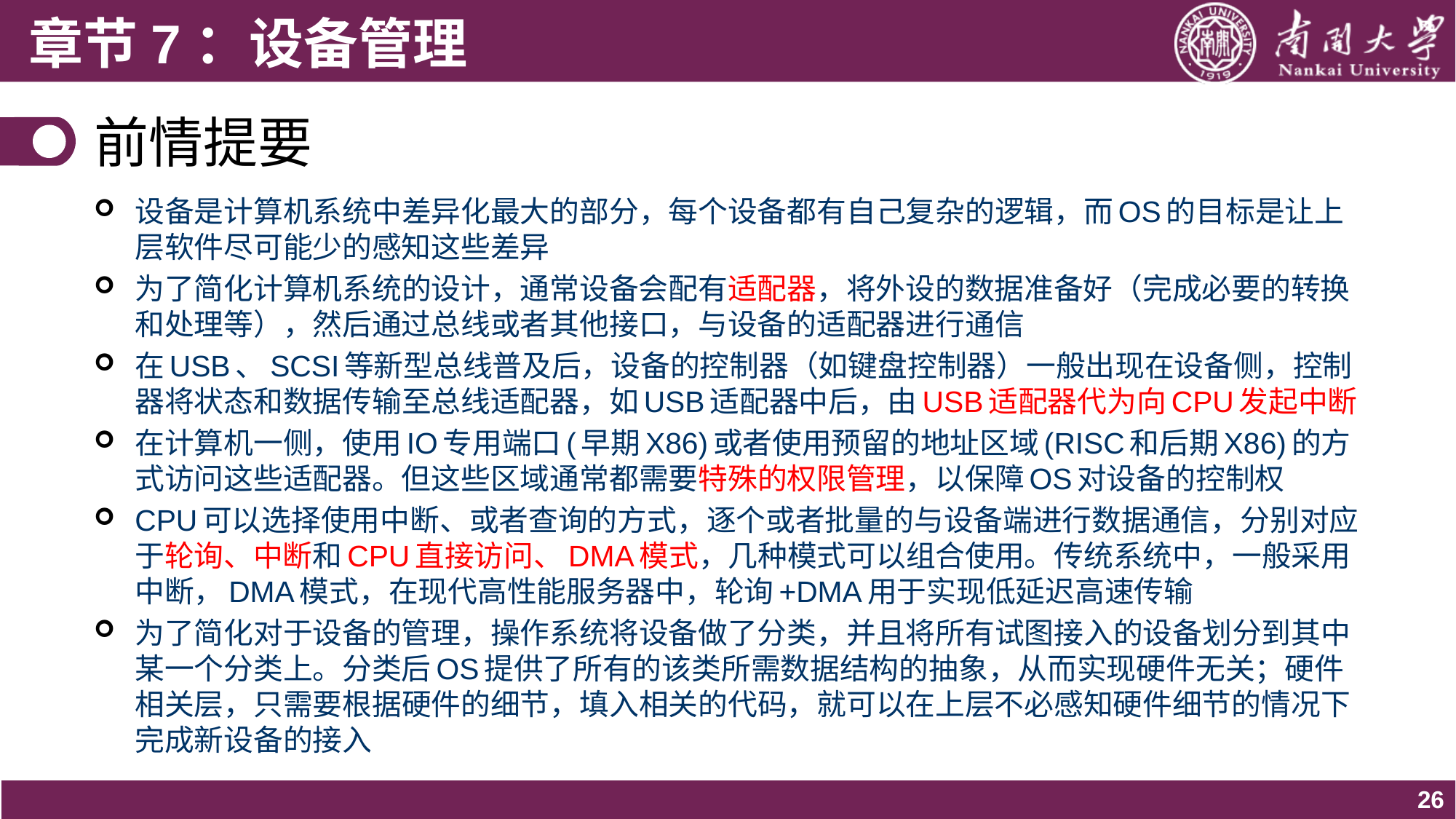

# 前情提要
设备是计算机系统中差异化最大的部分，每个设备都有自己复杂的逻辑，而OS的目标是让上层软件尽可能少的感知这些差异
为了简化计算机系统的设计，通常设备会配有适配器，将外设的数据准备好（完成必要的转换和处理等），然后通过总线或者其他接口，与设备的适配器进行通信
在USB、SCSI等新型总线普及后，设备的控制器（如键盘控制器）一般出现在设备侧，控制器将状态和数据传输至总线适配器，如USB适配器中后，由USB适配器代为向CPU发起中断
在计算机一侧，使用IO专用端口(早期X86)或者使用预留的地址区域(RISC和后期X86)的方式访问这些适配器。但这些区域通常都需要特殊的权限管理，以保障OS对设备的控制权
CPU可以选择使用中断、或者查询的方式，逐个或者批量的与设备端进行数据通信，分别对应于轮询、中断和CPU直接访问、DMA模式，几种模式可以组合使用。传统系统中，一般采用中断，DMA模式，在现代高性能服务器中，轮询+DMA用于实现低延迟高速传输
为了简化对于设备的管理，操作系统将设备做了分类，并且将所有试图接入的设备划分到其中某一个分类上。分类后OS提供了所有的该类所需数据结构的抽象，从而实现硬件无关；硬件相关层，只需要根据硬件的细节，填入相关的代码，就可以在上层不必感知硬件细节的情况下完成新设备的接入

26